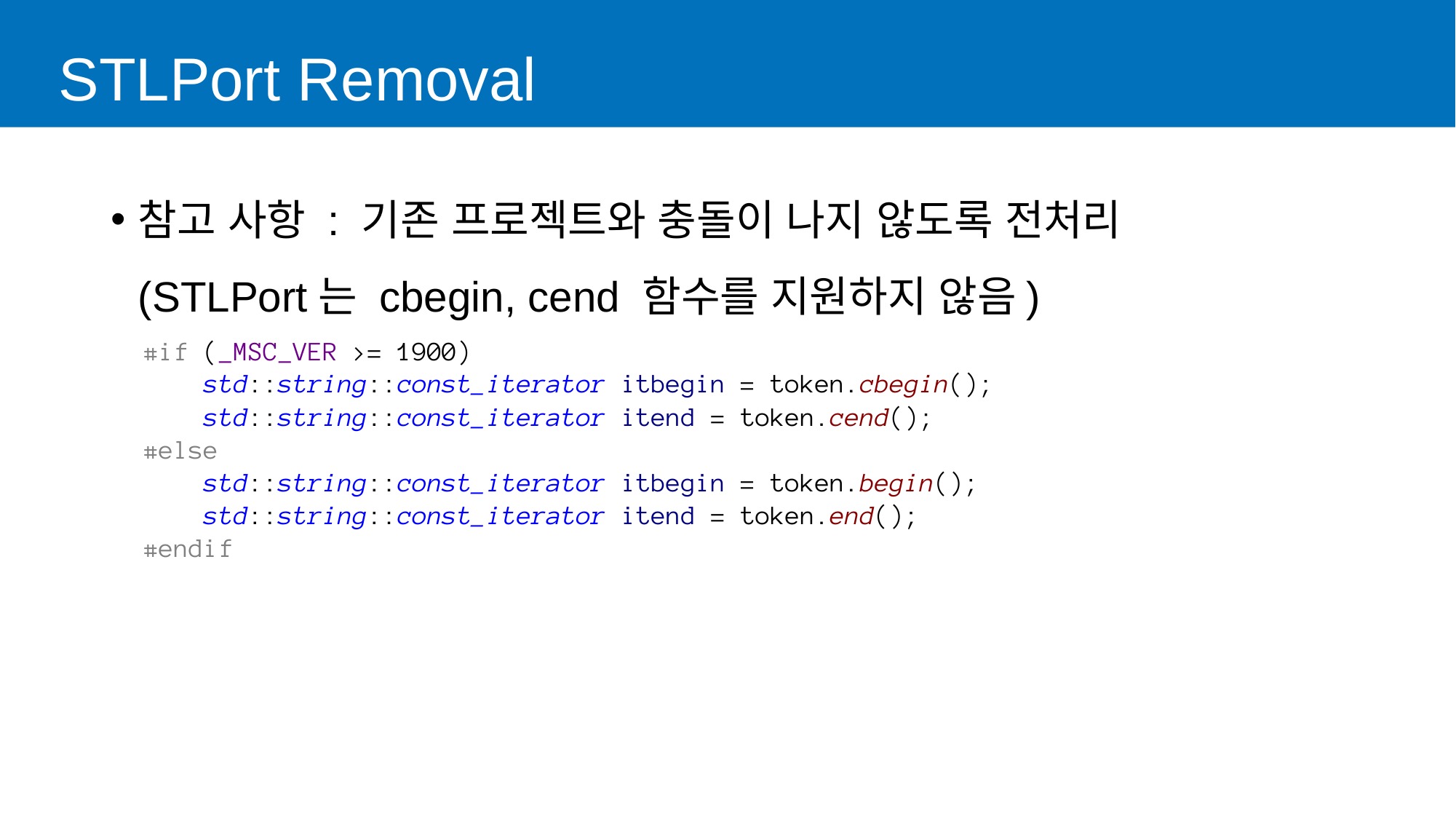

# STLPort Removal
참고 사항 : 기존 프로젝트와 충돌이 나지 않도록 전처리
(STLPort는 cbegin, cend 함수를 지원하지 않음)
#if (_MSC_VER >= 1900)
    std::string::const_iterator itbegin = token.cbegin();
    std::string::const_iterator itend = token.cend();
#else
    std::string::const_iterator itbegin = token.begin();
    std::string::const_iterator itend = token.end();
#endif